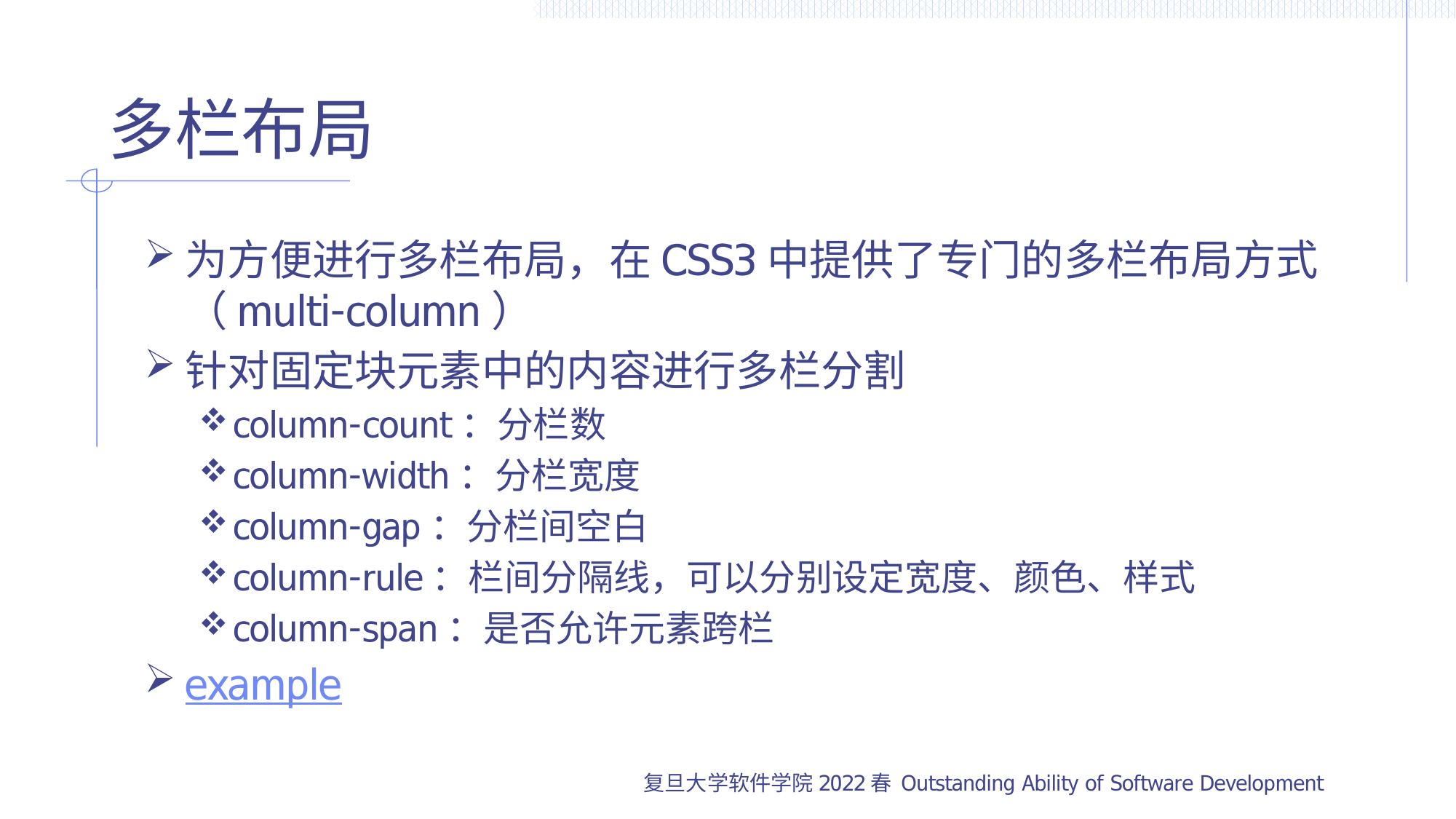

# 多栏布局
为方便进行多栏布局，在CSS3中提供了专门的多栏布局方式（multi-column）
针对固定块元素中的内容进行多栏分割
column-count：分栏数
column-width：分栏宽度
column-gap：分栏间空白
column-rule：栏间分隔线，可以分别设定宽度、颜色、样式
column-span：是否允许元素跨栏
example